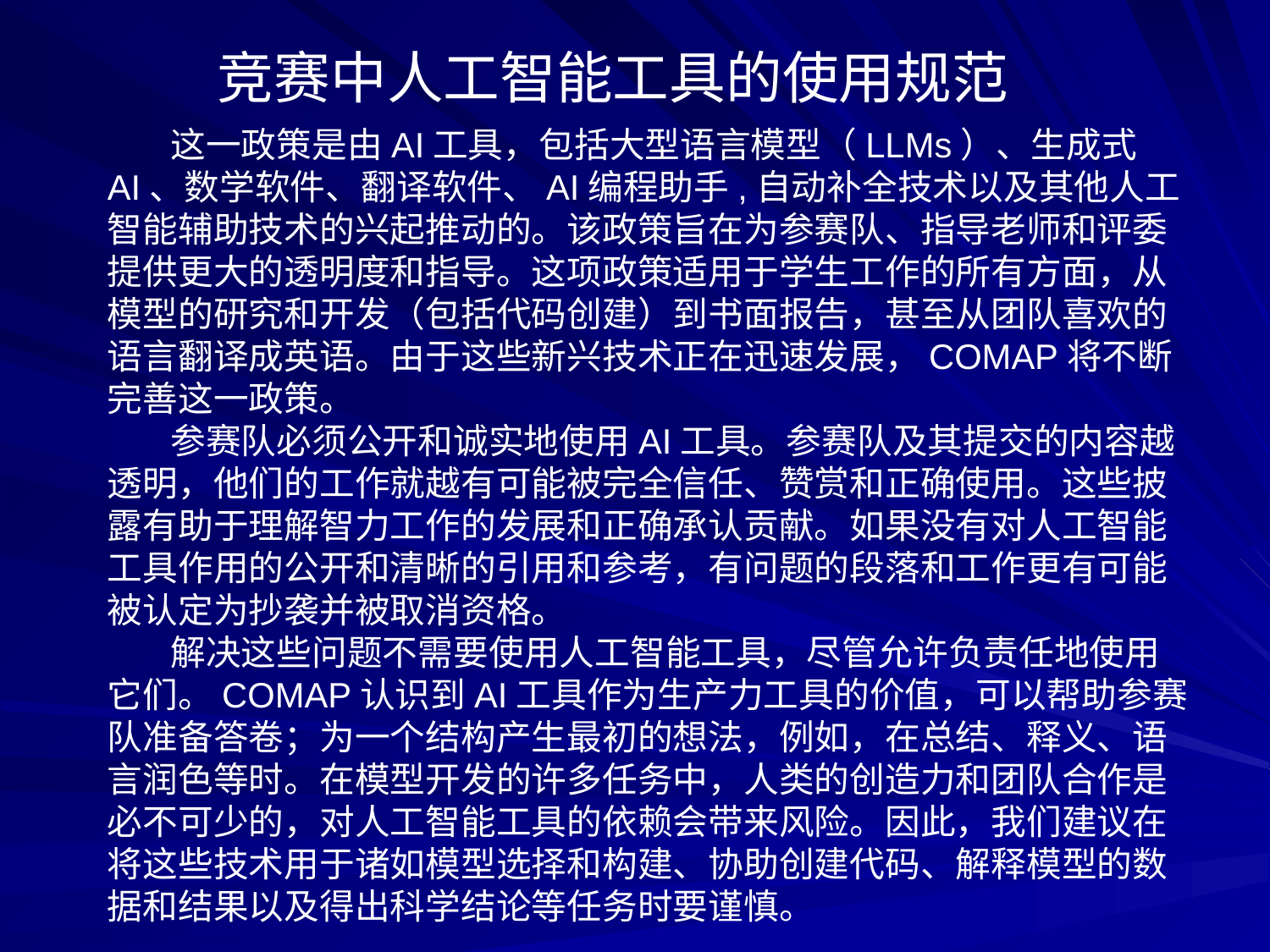

竞赛中人工智能工具的使用规范
       这一政策是由AI工具，包括大型语言模型（LLMs）、生成式AI、数学软件、翻译软件、AI编程助手,自动补全技术以及其他人工智能辅助技术的兴起推动的。该政策旨在为参赛队、指导老师和评委提供更大的透明度和指导。这项政策适用于学生工作的所有方面，从模型的研究和开发（包括代码创建）到书面报告，甚至从团队喜欢的语言翻译成英语。由于这些新兴技术正在迅速发展，COMAP将不断完善这一政策。
       参赛队必须公开和诚实地使用AI工具。参赛队及其提交的内容越透明，他们的工作就越有可能被完全信任、赞赏和正确使用。这些披露有助于理解智力工作的发展和正确承认贡献。如果没有对人工智能工具作用的公开和清晰的引用和参考，有问题的段落和工作更有可能被认定为抄袭并被取消资格。
       解决这些问题不需要使用人工智能工具，尽管允许负责任地使用它们。COMAP认识到AI工具作为生产力工具的价值，可以帮助参赛队准备答卷；为一个结构产生最初的想法，例如，在总结、释义、语言润色等时。在模型开发的许多任务中，人类的创造力和团队合作是必不可少的，对人工智能工具的依赖会带来风险。因此，我们建议在将这些技术用于诸如模型选择和构建、协助创建代码、解释模型的数据和结果以及得出科学结论等任务时要谨慎。